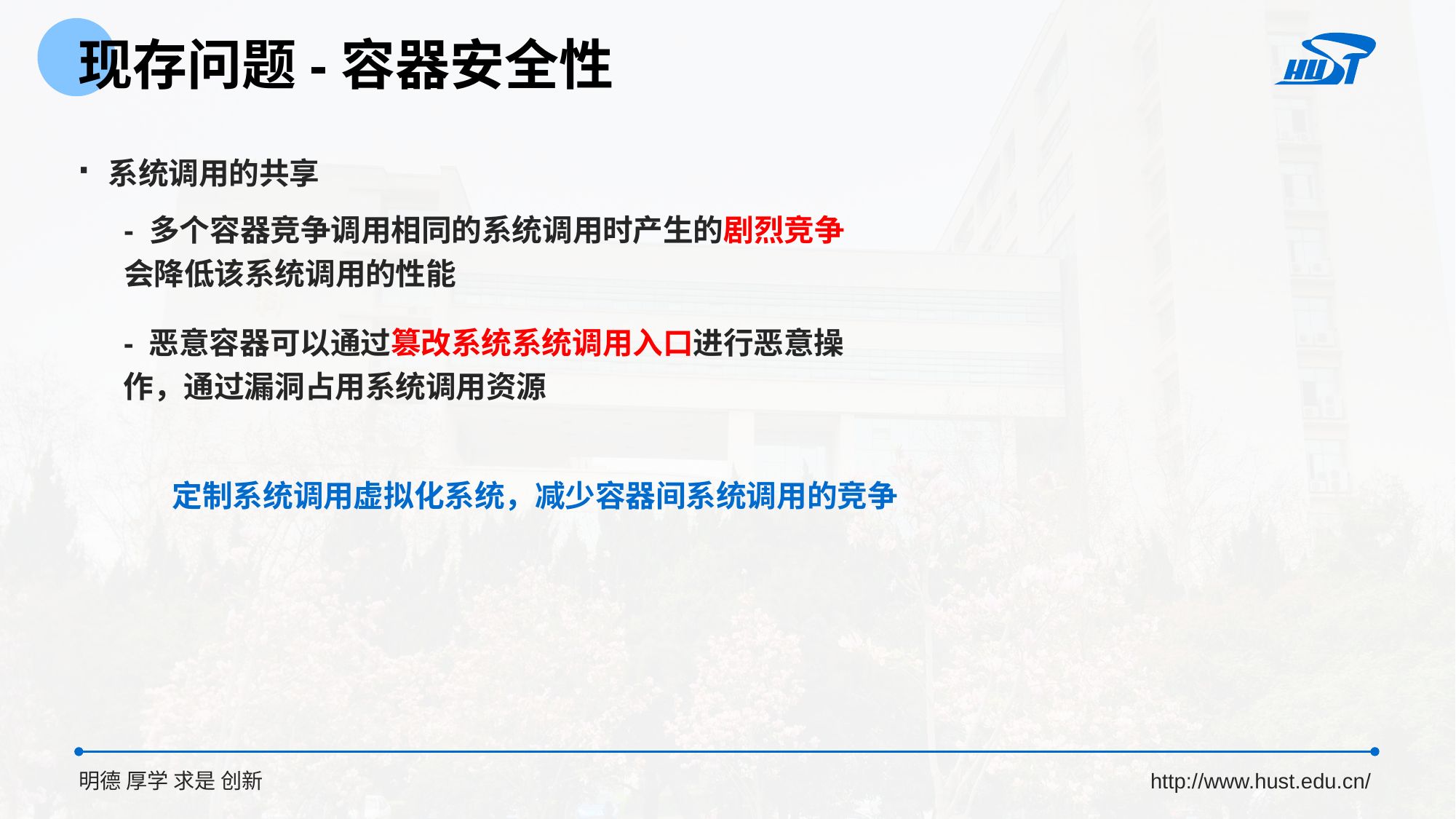

现存问题-容器安全性
· 系统调用的共享
- 多个容器竞争调用相同的系统调用时产生的剧烈竞争会降低该系统调用的性能
- 恶意容器可以通过篡改系统系统调用入口进行恶意操作，通过漏洞占用系统调用资源
定制系统调用虚拟化系统，减少容器间系统调用的竞争